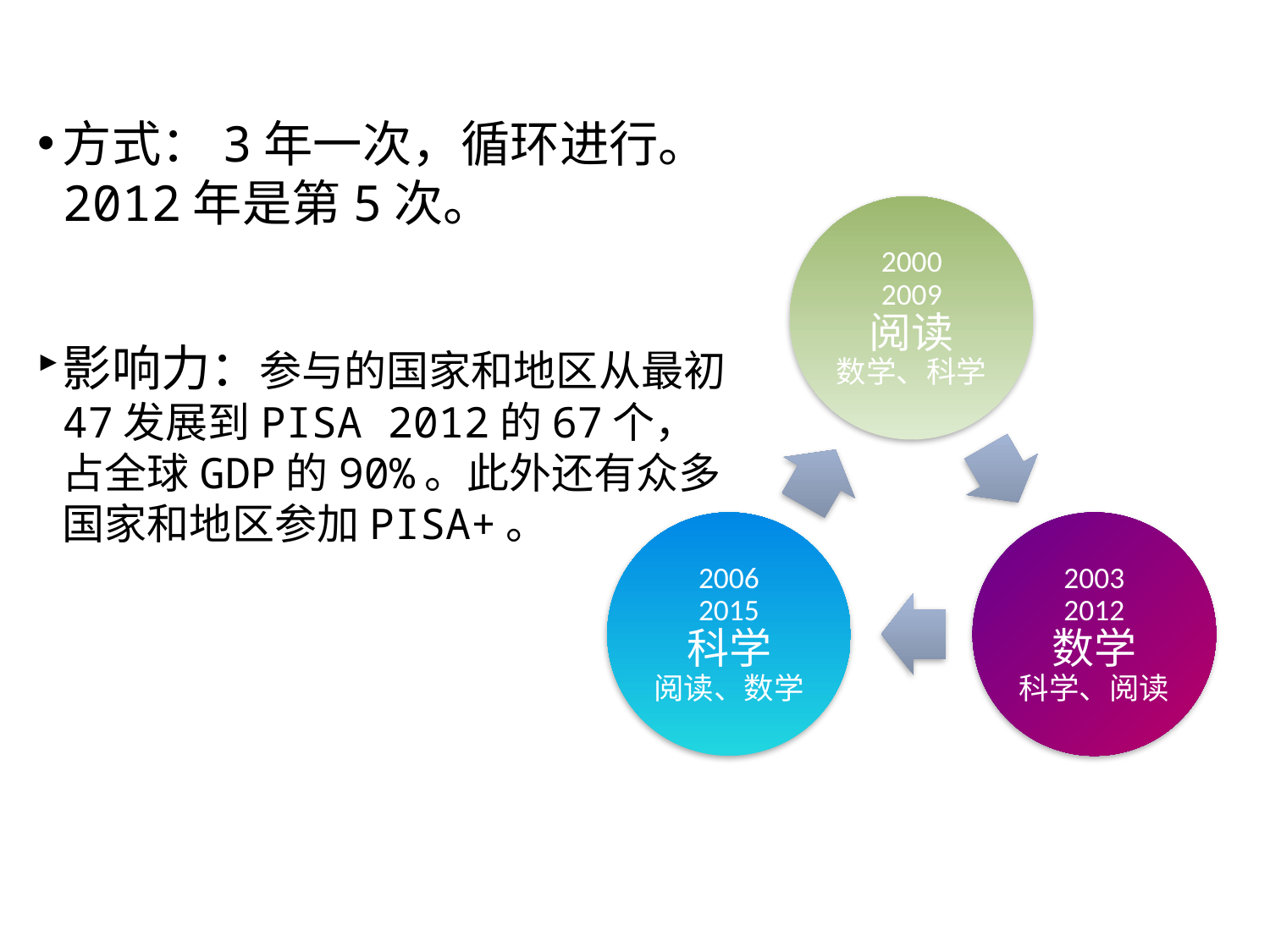

方式：3年一次，循环进行。2012年是第5次。

影响力：参与的国家和地区从最初47发展到PISA 2012的67个，占全球GDP的90%。此外还有众多国家和地区参加PISA+。

2000
2009
阅读
数学、科学

2003
2012
数学
科学、阅读

2006
2015
科学
阅读、数学